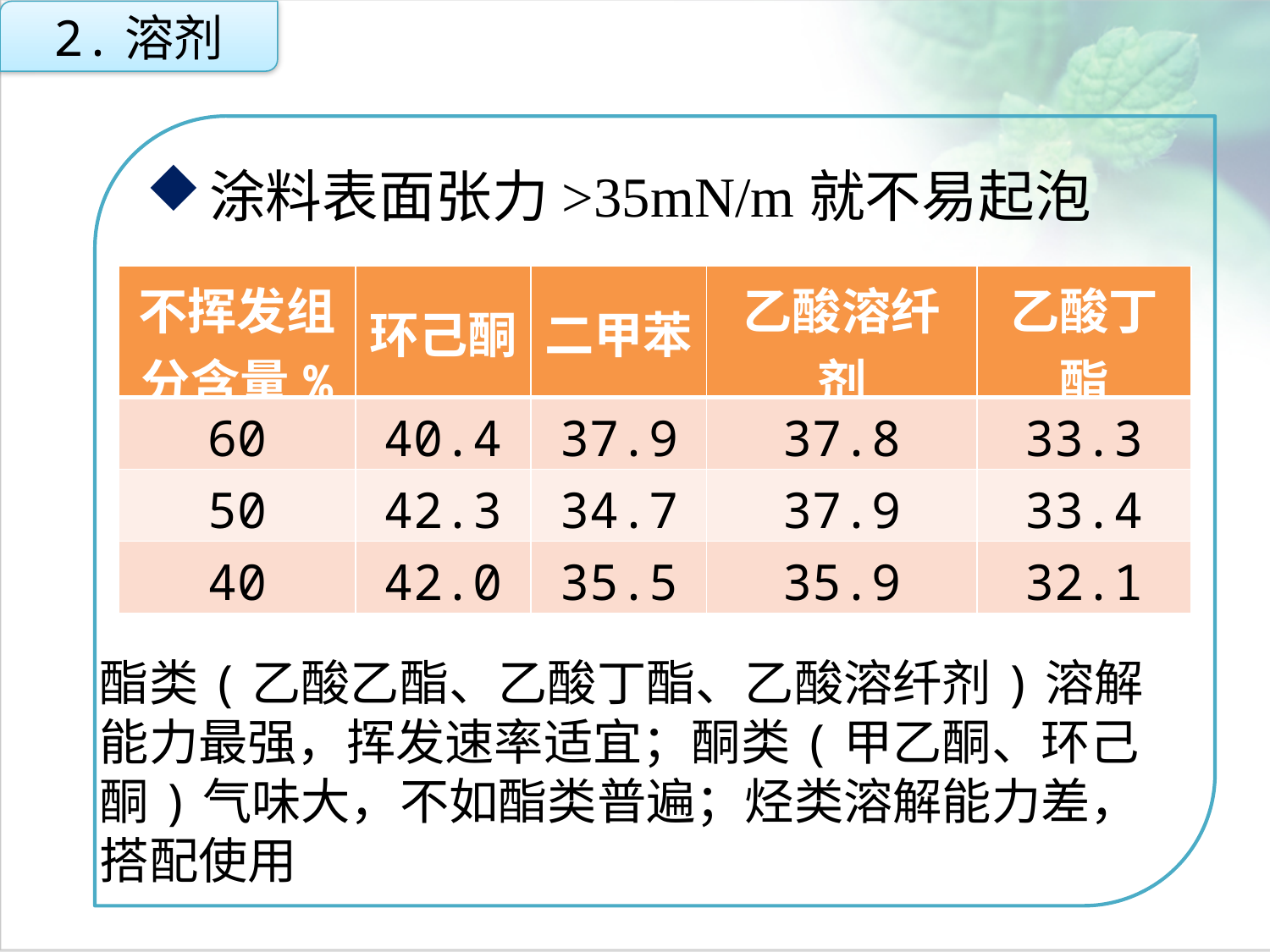

2.溶剂
涂料表面张力>35mN/m就不易起泡
| 不挥发组分含量% | 环己酮 | 二甲苯 | 乙酸溶纤剂 | 乙酸丁酯 |
| --- | --- | --- | --- | --- |
| 60 | 40.4 | 37.9 | 37.8 | 33.3 |
| 50 | 42.3 | 34.7 | 37.9 | 33.4 |
| 40 | 42.0 | 35.5 | 35.9 | 32.1 |
点击添加文本
点击添加文本
点击添加文本
酯类(乙酸乙酯、乙酸丁酯、乙酸溶纤剂)溶解能力最强，挥发速率适宜；酮类(甲乙酮、环己酮)气味大，不如酯类普遍；烃类溶解能力差，搭配使用
点击添加文本